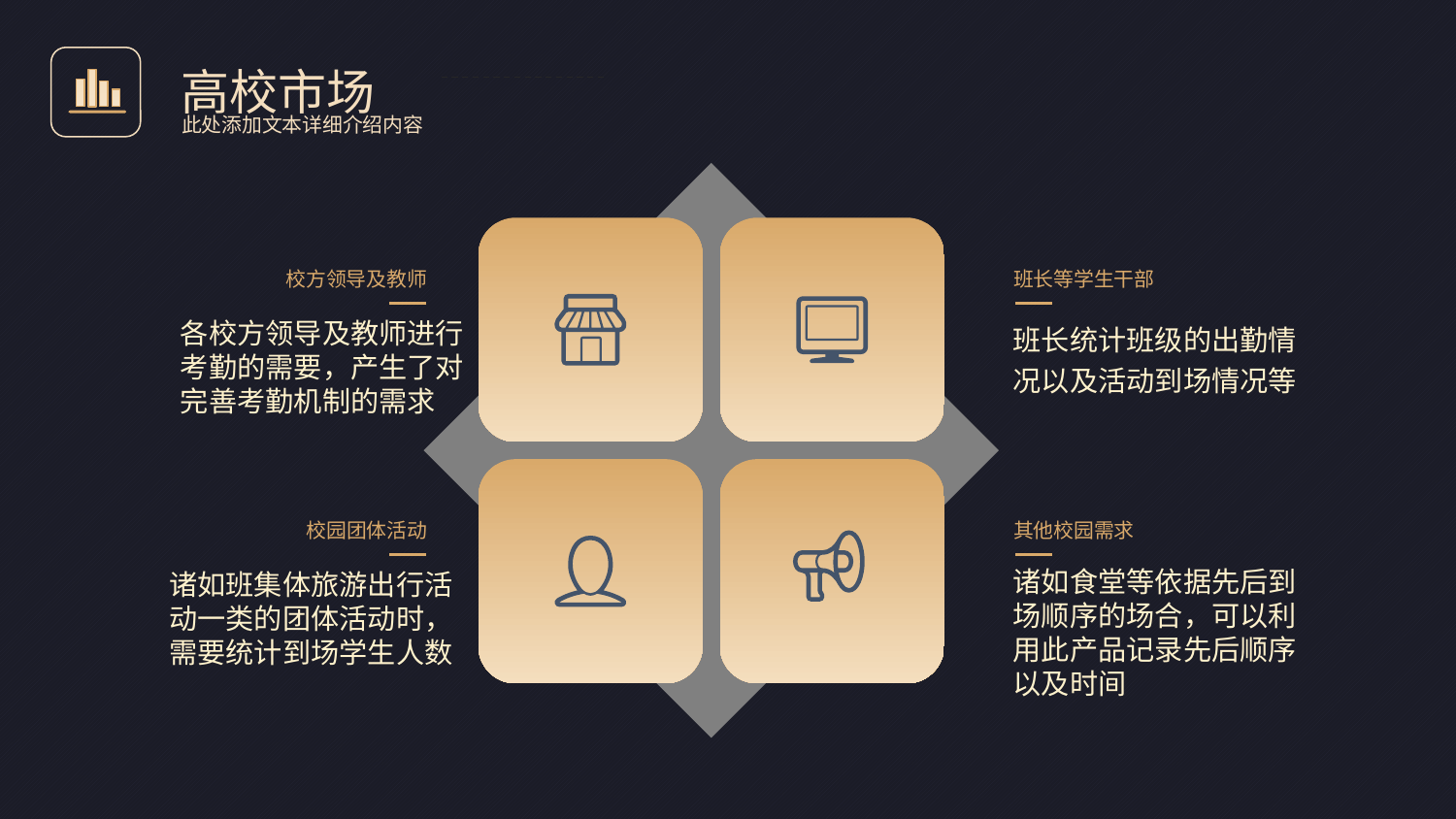

高校市场

此处添加文本详细介绍内容

校方领导及教师
各校方领导及教师进行考勤的需要，产生了对完善考勤机制的需求

班长等学生干部
班长统计班级的出勤情况以及活动到场情况等

校园团体活动
诸如班集体旅游出行活动一类的团体活动时，需要统计到场学生人数
其他校园需求
诸如食堂等依据先后到场顺序的场合，可以利用此产品记录先后顺序以及时间